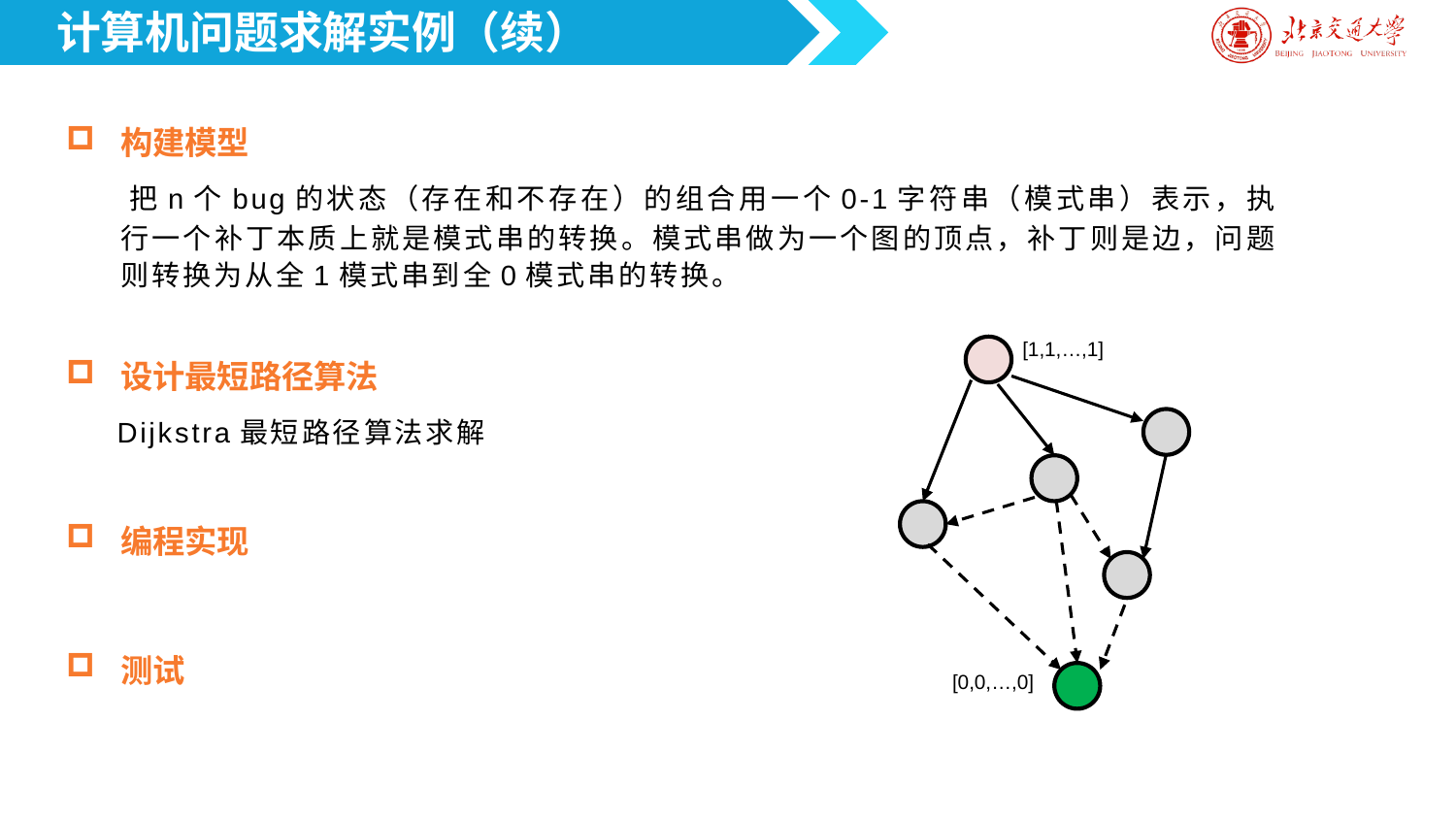

计算机问题求解实例（续）
构建模型
      把n个bug的状态（存在和不存在）的组合用一个0-1字符串（模式串）表示，执行一个补丁本质上就是模式串的转换。模式串做为一个图的顶点，补丁则是边，问题则转换为从全1模式串到全0模式串的转换。

设计最短路径算法
     Dijkstra最短路径算法求解

编程实现

测试
[1,1,…,1]

[0,0,…,0]